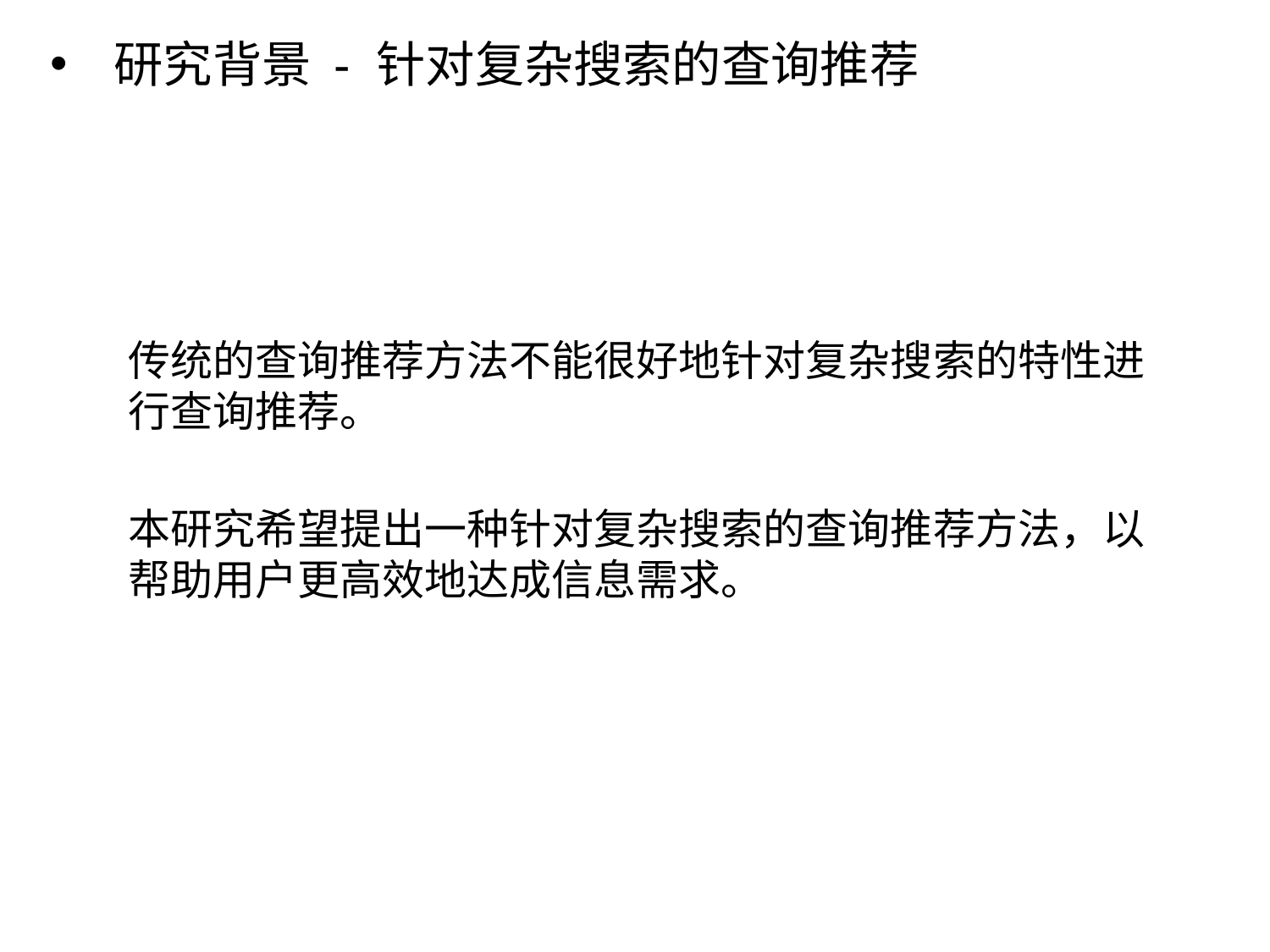

研究背景 - 针对复杂搜索的查询推荐
传统的查询推荐方法不能很好地针对复杂搜索的特性进行查询推荐。
本研究希望提出一种针对复杂搜索的查询推荐方法，以帮助用户更高效地达成信息需求。